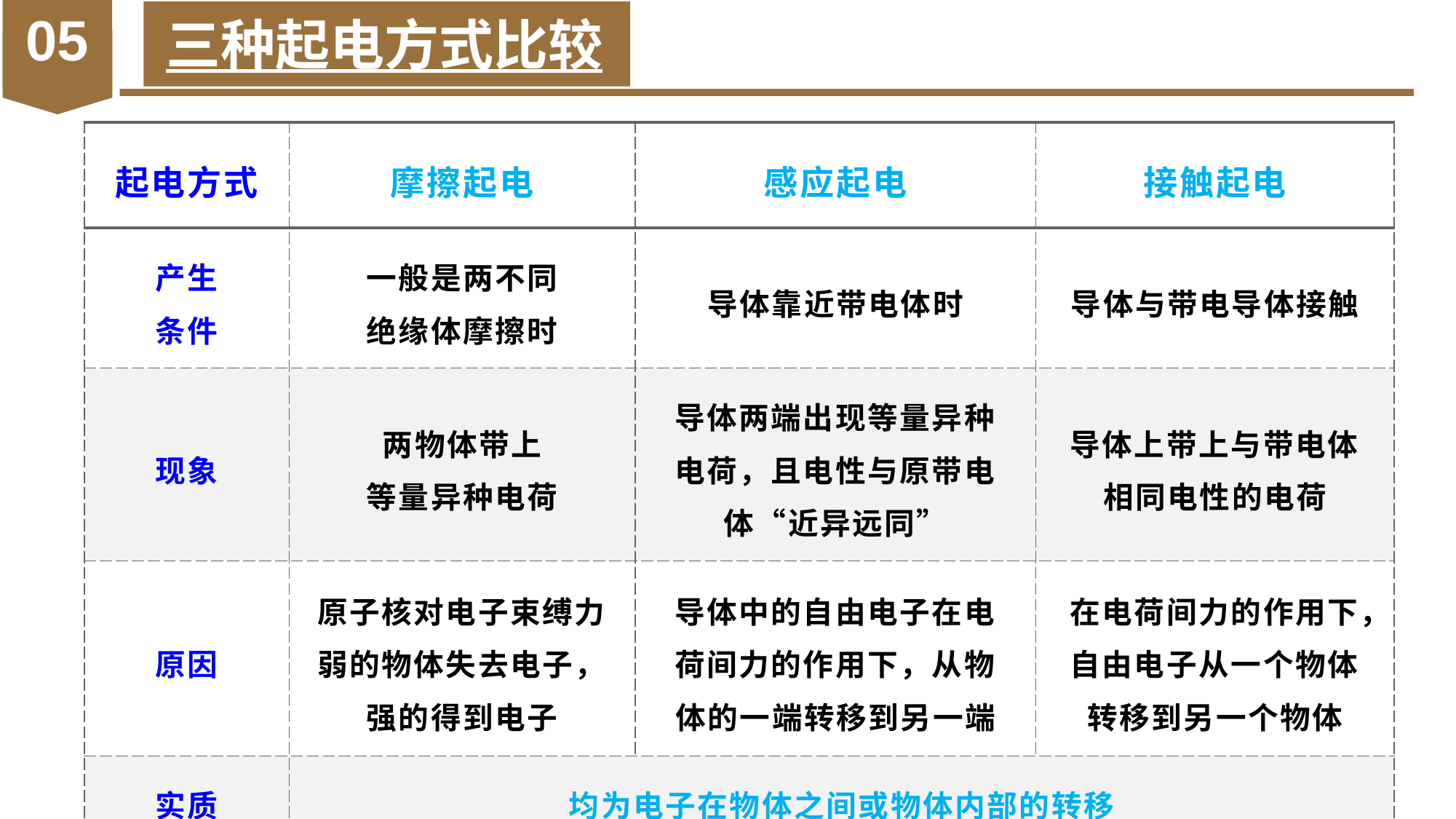

05

三种起电方式比较

| 起电方式 | 摩擦起电 | 感应起电 | 接触起电 |
| --- | --- | --- | --- |
| 产生 条件 | 一般是两不同 绝缘体摩擦时 | 导体靠近带电体时 | 导体与带电导体接触 |
| 现象 | 两物体带上 等量异种电荷 | 导体两端出现等量异种电荷，且电性与原带电体“近异远同” | 导体上带上与带电体相同电性的电荷 |
| 原因 | 原子核对电子束缚力弱的物体失去电子，强的得到电子 | 导体中的自由电子在电荷间力的作用下，从物体的一端转移到另一端 | 在电荷间力的作用下，自由电子从一个物体转移到另一个物体 |
| 实质 | 均为电子在物体之间或物体内部的转移 |  |  |